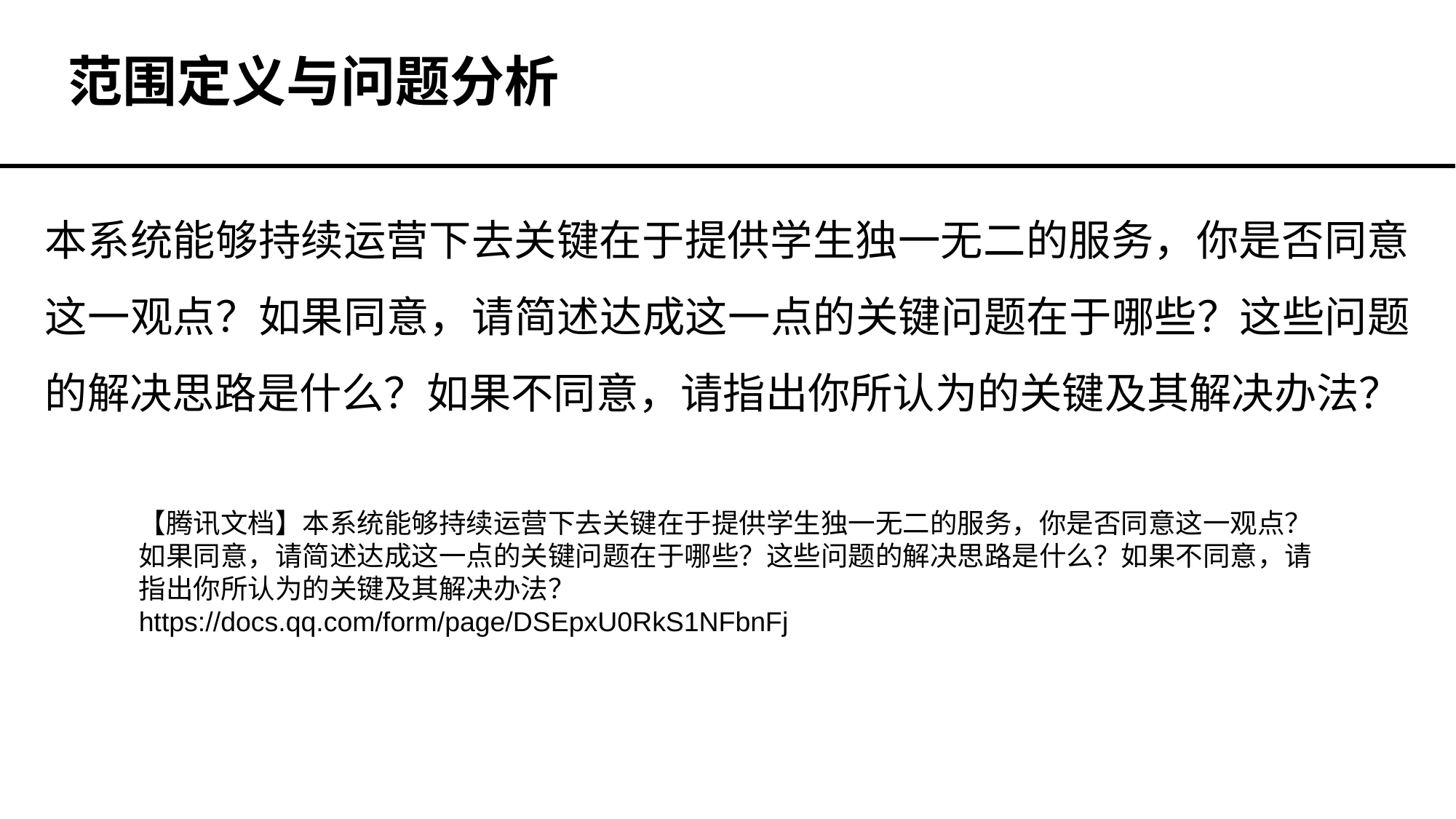

范围定义与问题分析
本系统能够持续运营下去关键在于提供学生独一无二的服务，你是否同意这一观点？如果同意，请简述达成这一点的关键问题在于哪些？这些问题的解决思路是什么？如果不同意，请指出你所认为的关键及其解决办法？
【腾讯文档】本系统能够持续运营下去关键在于提供学生独一无二的服务，你是否同意这一观点？如果同意，请简述达成这一点的关键问题在于哪些？这些问题的解决思路是什么？如果不同意，请指出你所认为的关键及其解决办法？
https://docs.qq.com/form/page/DSEpxU0RkS1NFbnFj